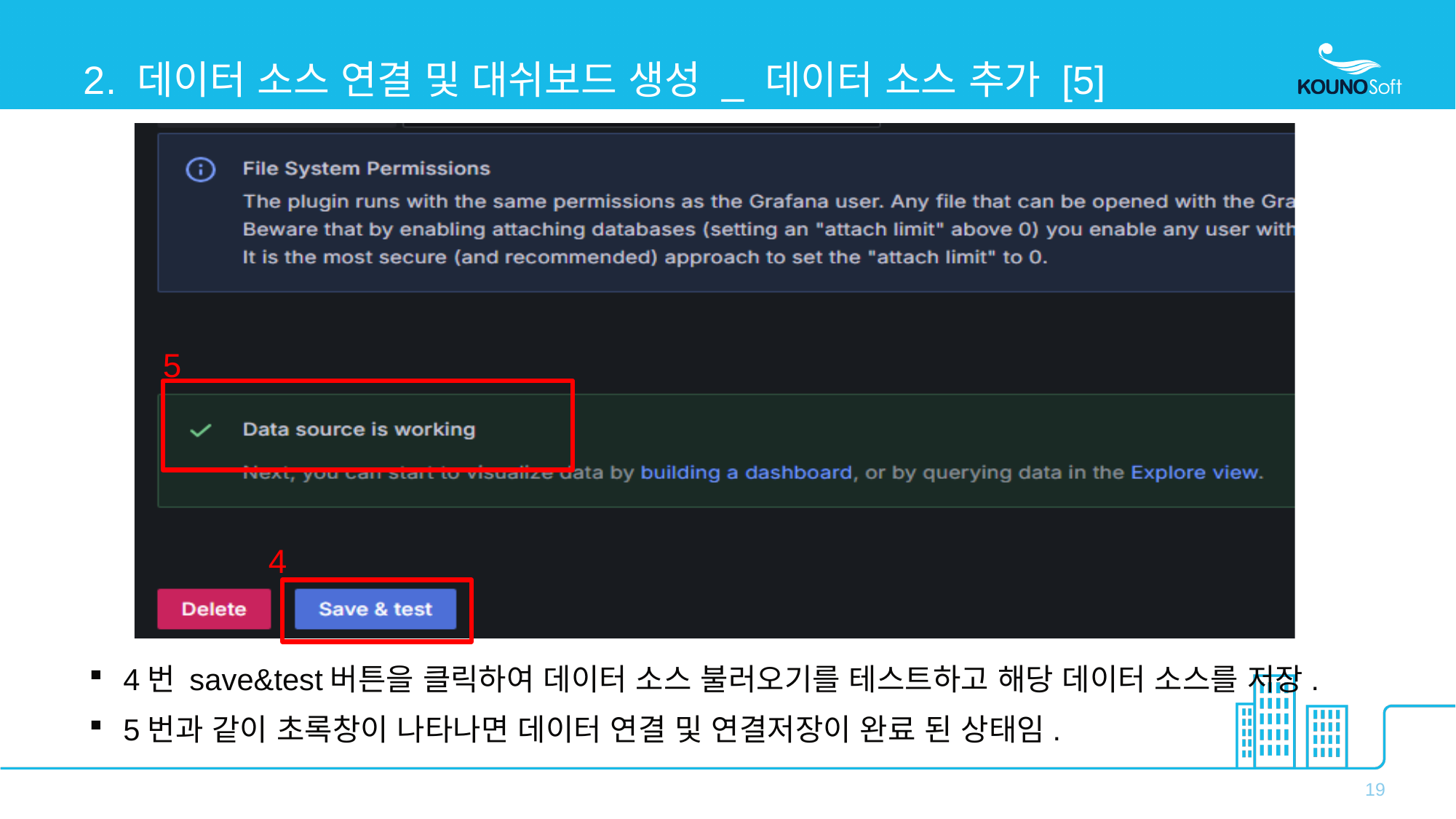

# 2. 데이터 소스 연결 및 대쉬보드 생성 _ 데이터 소스 추가 [5]

5

4

4번 save&test버튼을 클릭하여 데이터 소스 불러오기를 테스트하고 해당 데이터 소스를 저장.
5번과 같이 초록창이 나타나면 데이터 연결 및 연결저장이 완료 된 상태임.
19